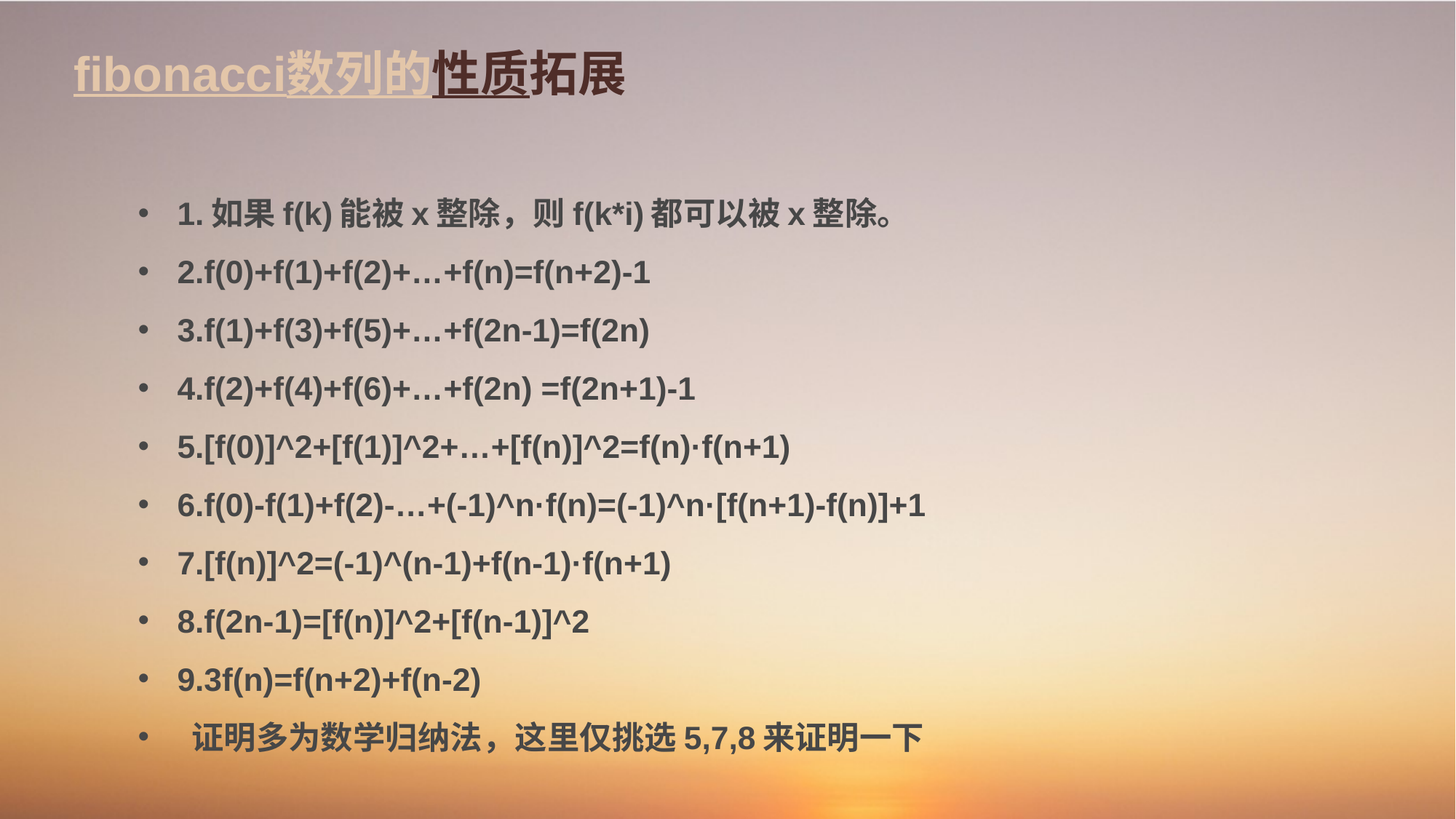

# fibonacci数列的性质拓展
1.如果f(k)能被x整除，则f(k*i)都可以被x整除。
2.f(0)+f(1)+f(2)+…+f(n)=f(n+2)-1
3.f(1)+f(3)+f(5)+…+f(2n-1)=f(2n)
4.f(2)+f(4)+f(6)+…+f(2n) =f(2n+1)-1
5.[f(0)]^2+[f(1)]^2+…+[f(n)]^2=f(n)·f(n+1)
6.f(0)-f(1)+f(2)-…+(-1)^n·f(n)=(-1)^n·[f(n+1)-f(n)]+1
7.[f(n)]^2=(-1)^(n-1)+f(n-1)·f(n+1)
8.f(2n-1)=[f(n)]^2+[f(n-1)]^2
9.3f(n)=f(n+2)+f(n-2)
 证明多为数学归纳法，这里仅挑选5,7,8来证明一下